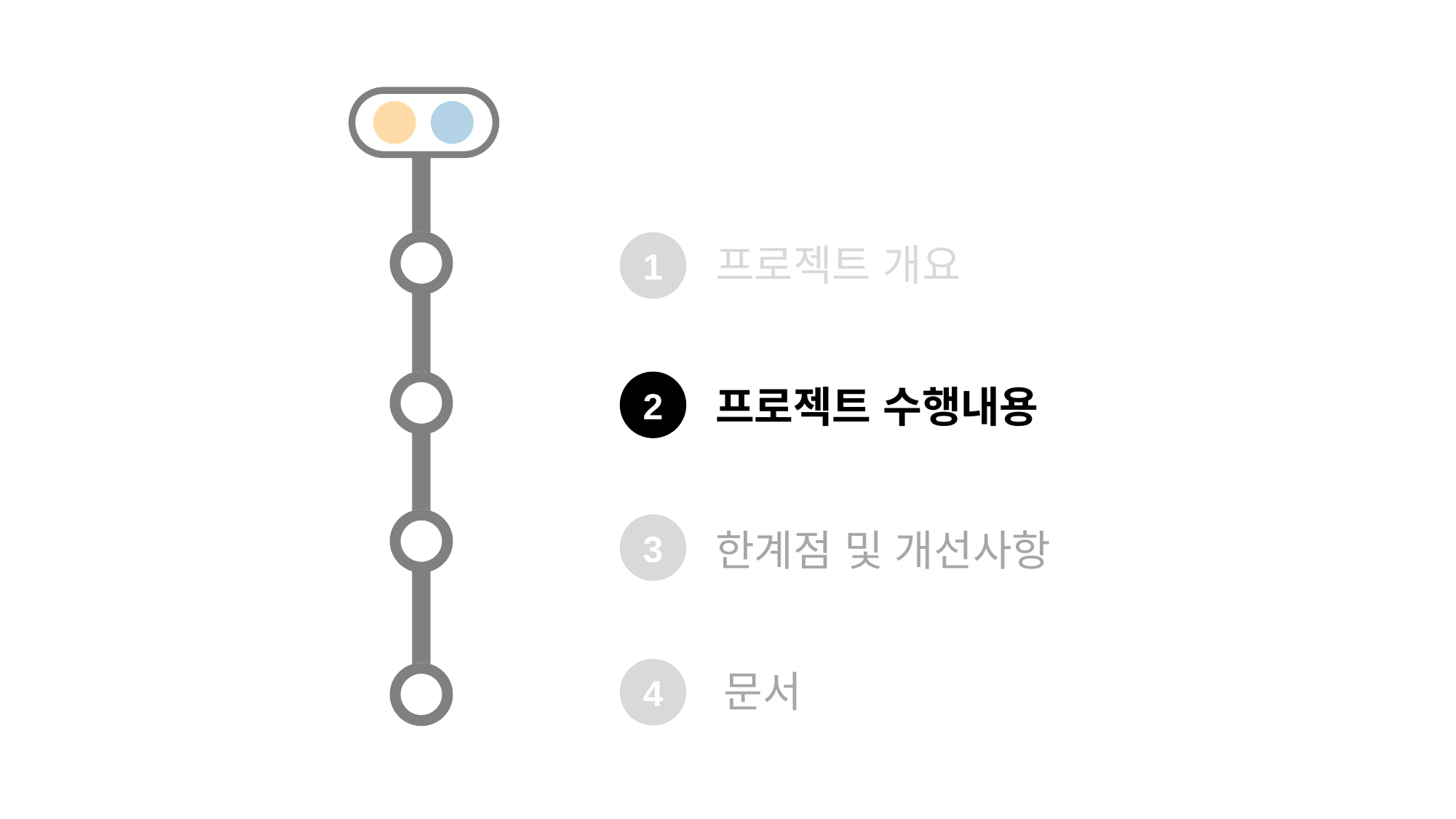

1
프로젝트 개요

2
프로젝트 수행내용

3
한계점 및 개선사항
4
문서